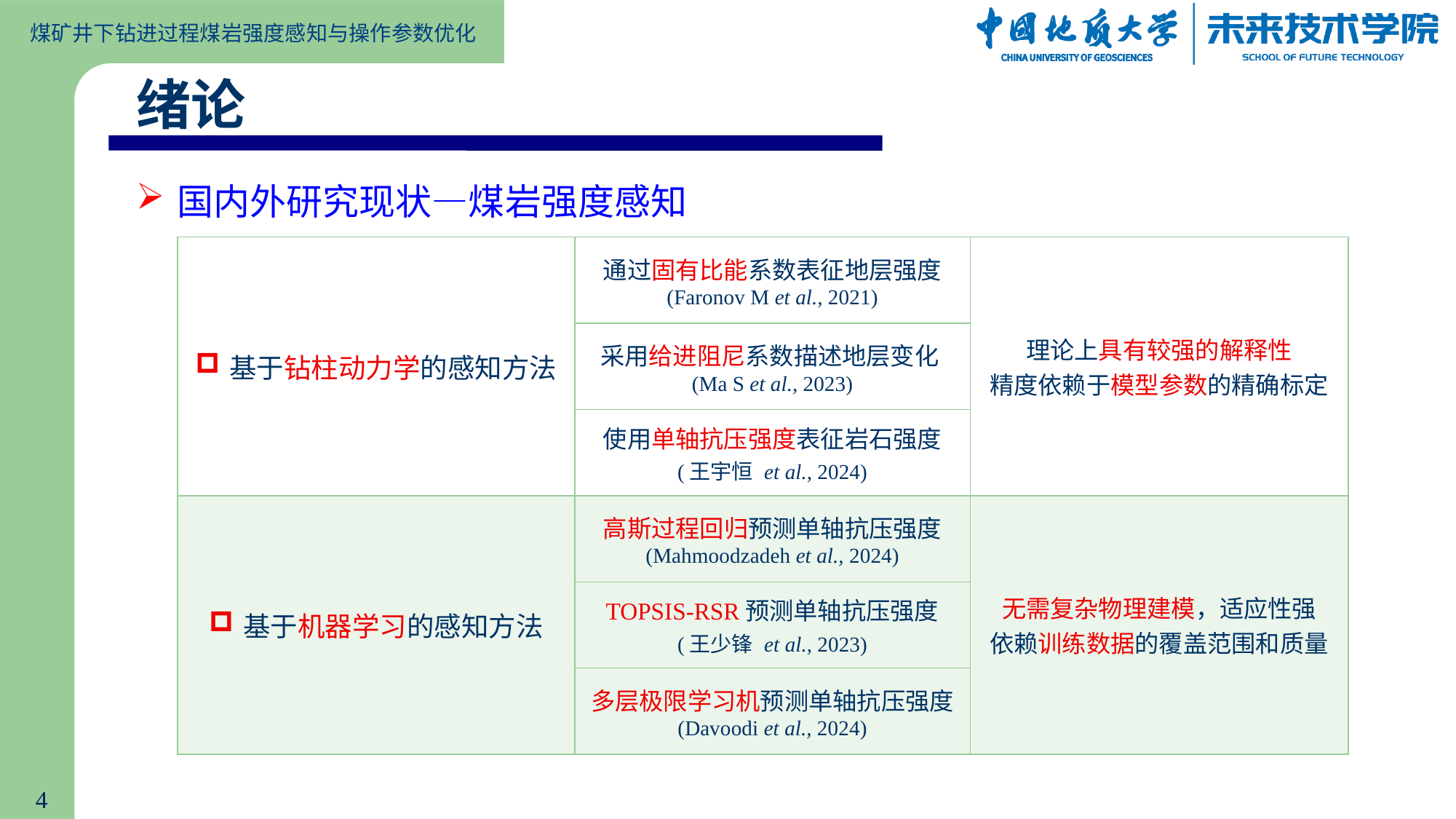

绪论
国内外研究现状—煤岩强度感知
| 基于钻柱动力学的感知方法 | 通过固有比能系数表征地层强度 (Faronov M et al., 2021) | 理论上具有较强的解释性 精度依赖于模型参数的精确标定 |
| --- | --- | --- |
|  | 采用给进阻尼系数描述地层变化 (Ma S et al., 2023) |  |
|  | 使用单轴抗压强度表征岩石强度 (王宇恒 et al., 2024) |  |
| 基于机器学习的感知方法 | 高斯过程回归预测单轴抗压强度 (Mahmoodzadeh et al., 2024) | 无需复杂物理建模，适应性强 依赖训练数据的覆盖范围和质量 |
|  | TOPSIS-RSR预测单轴抗压强度 (王少锋 et al., 2023) |  |
|  | 多层极限学习机预测单轴抗压强度 (Davoodi et al., 2024) |  |
4